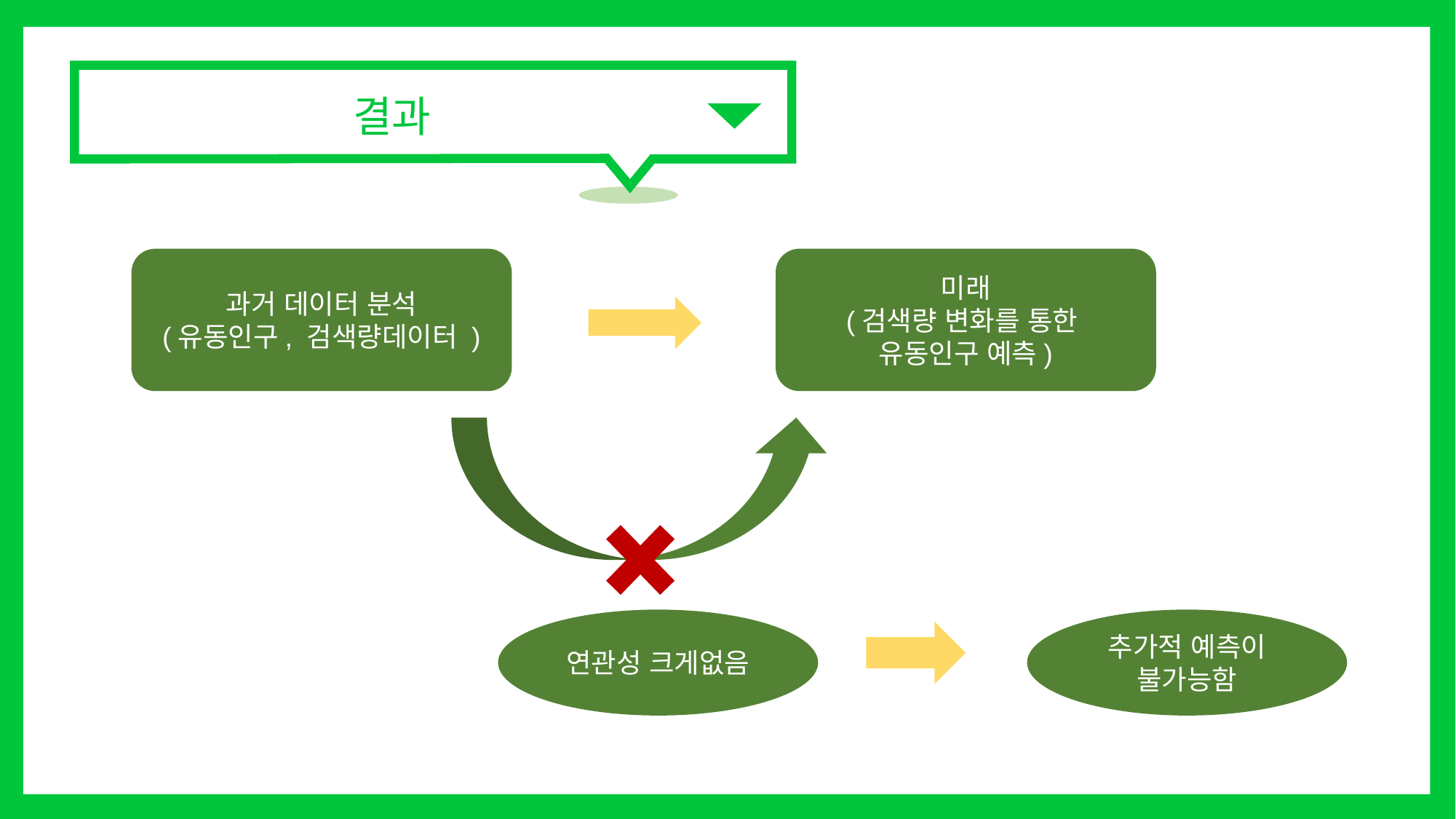

결과
과거 데이터 분석
(유동인구, 검색량데이터 )
미래
(검색량 변화를 통한
유동인구 예측)

추가적 예측이 불가능함
연관성 크게없음